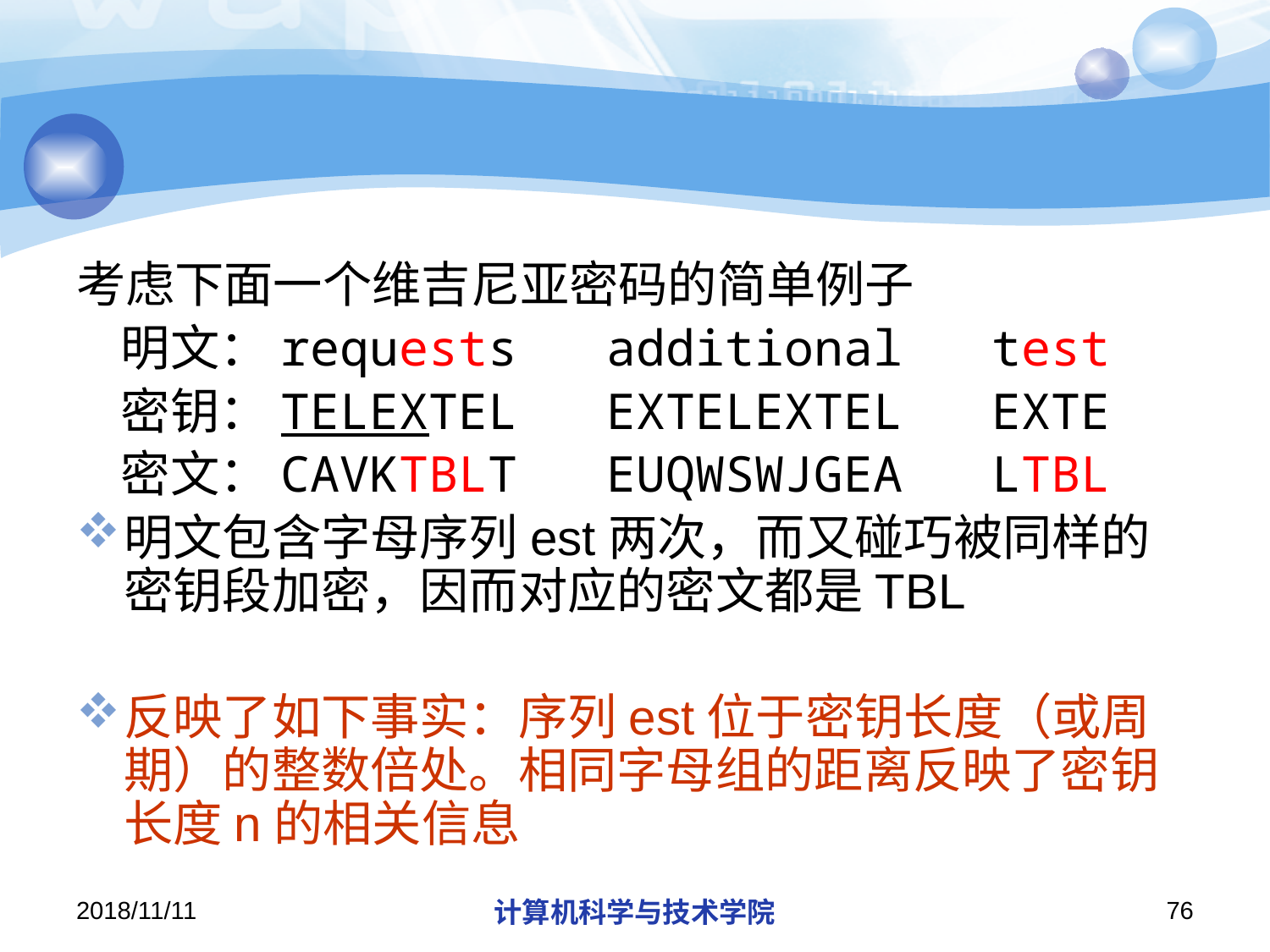

#
考虑下面一个维吉尼亚密码的简单例子
   明文：requests   additional   test
   密钥：TELEXTEL   EXTELEXTEL   EXTE
   密文：CAVKTBLT   EUQWSWJGEA   LTBL
明文包含字母序列est两次，而又碰巧被同样的密钥段加密，因而对应的密文都是TBL

反映了如下事实：序列est位于密钥长度（或周期）的整数倍处。相同字母组的距离反映了密钥长度n的相关信息

2018/11/11
计算机科学与技术学院
76